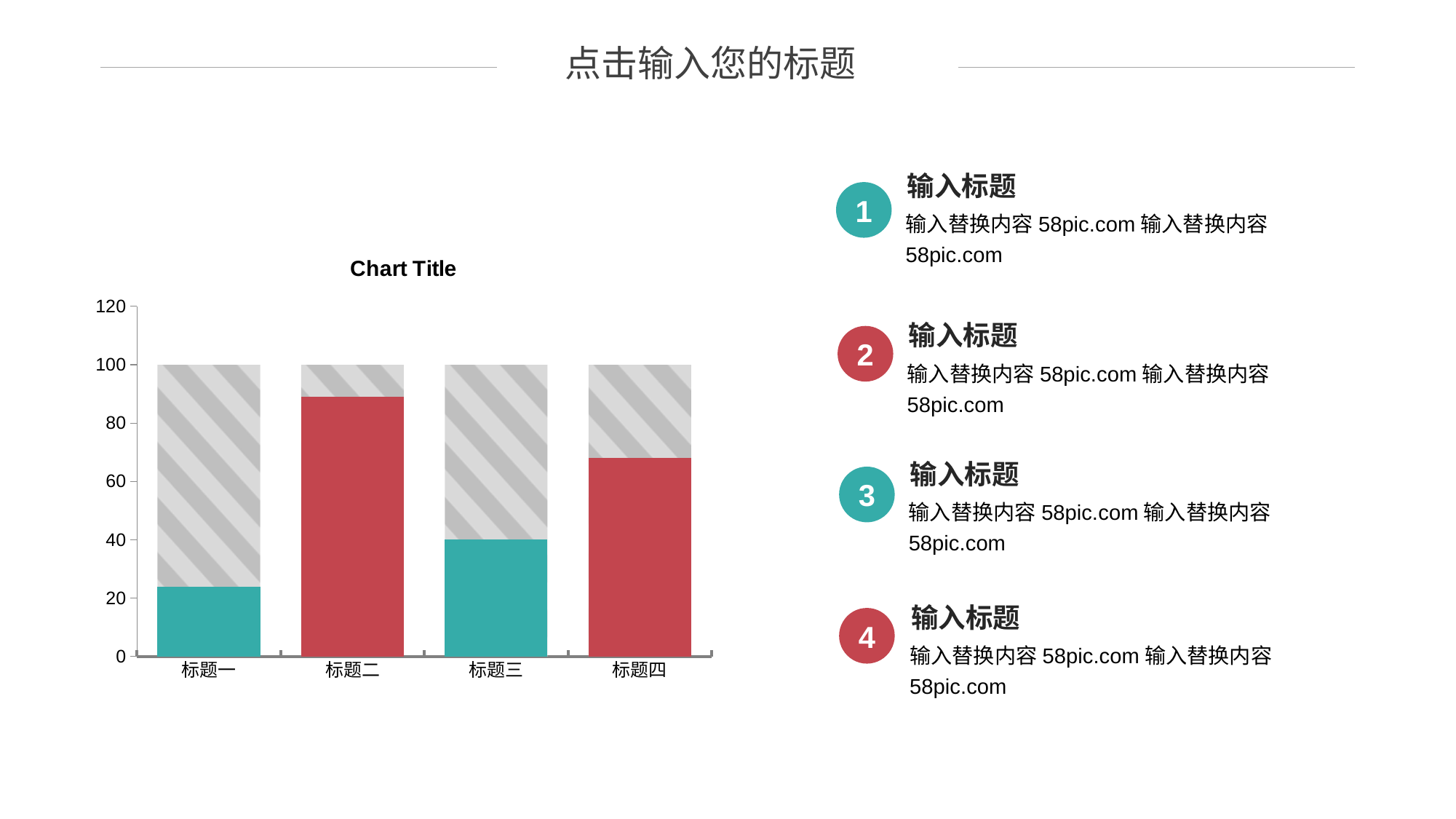

点击输入您的标题
输入标题
1
输入替换内容58pic.com输入替换内容58pic.com

### Chart:

| Category | 背景色块大小 | 数据更改区 |
|---|---|---|
| 标题一 | 100.0 | 24.0 |
| 标题二 | 100.0 | 89.0 |
| 标题三 | 100.0 | 40.0 |
| 标题四 | 100.0 | 68.0 |
输入标题
2
输入替换内容58pic.com输入替换内容58pic.com
输入标题
3
输入替换内容58pic.com输入替换内容58pic.com
输入标题
4
输入替换内容58pic.com输入替换内容58pic.com